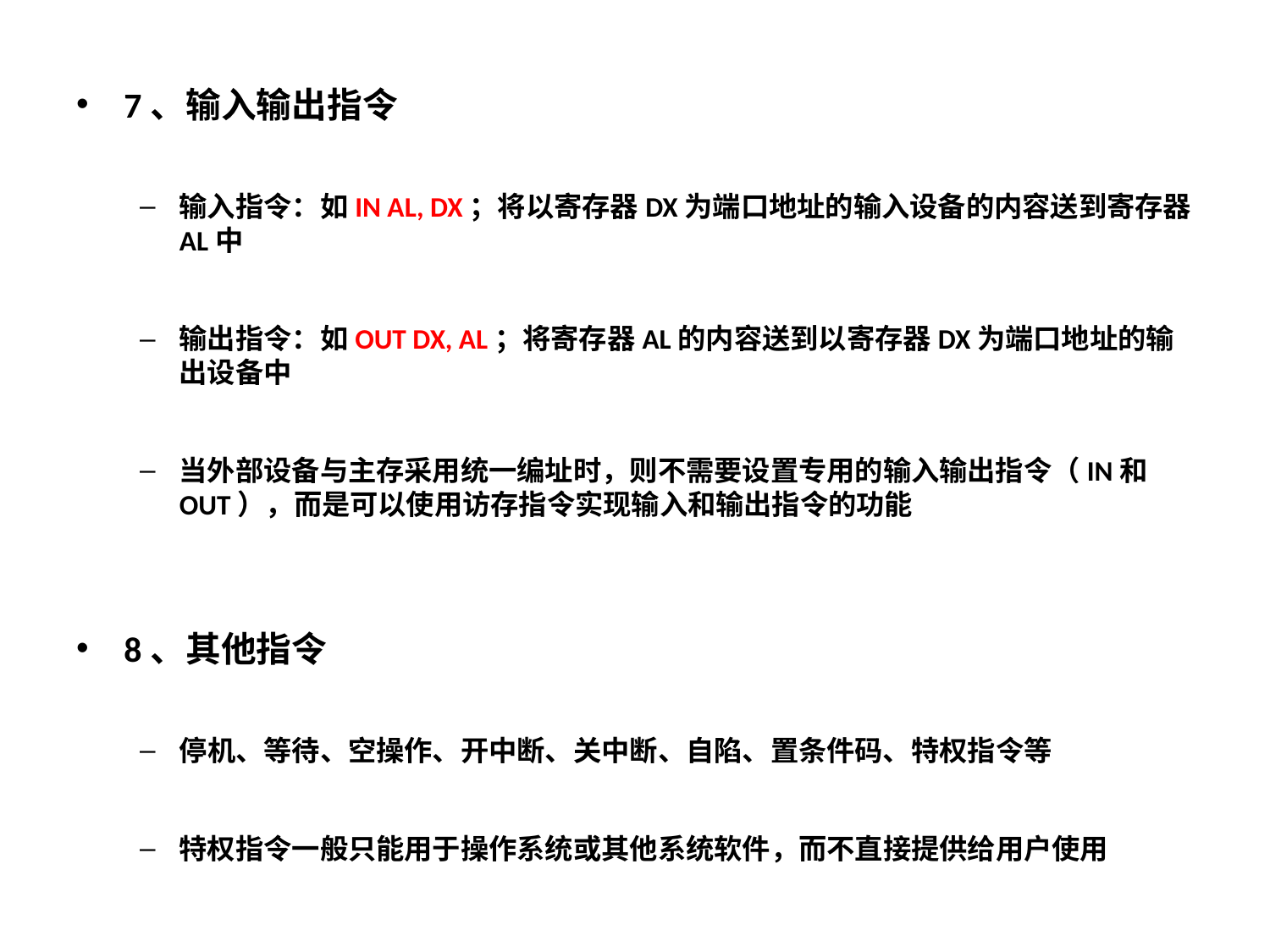

7、输入输出指令

输入指令：如IN AL, DX；将以寄存器DX为端口地址的输入设备的内容送到寄存器AL中

输出指令：如OUT DX, AL；将寄存器AL的内容送到以寄存器DX为端口地址的输出设备中

当外部设备与主存采用统一编址时，则不需要设置专用的输入输出指令（IN和OUT），而是可以使用访存指令实现输入和输出指令的功能

8、其他指令

停机、等待、空操作、开中断、关中断、自陷、置条件码、特权指令等

特权指令一般只能用于操作系统或其他系统软件，而不直接提供给用户使用